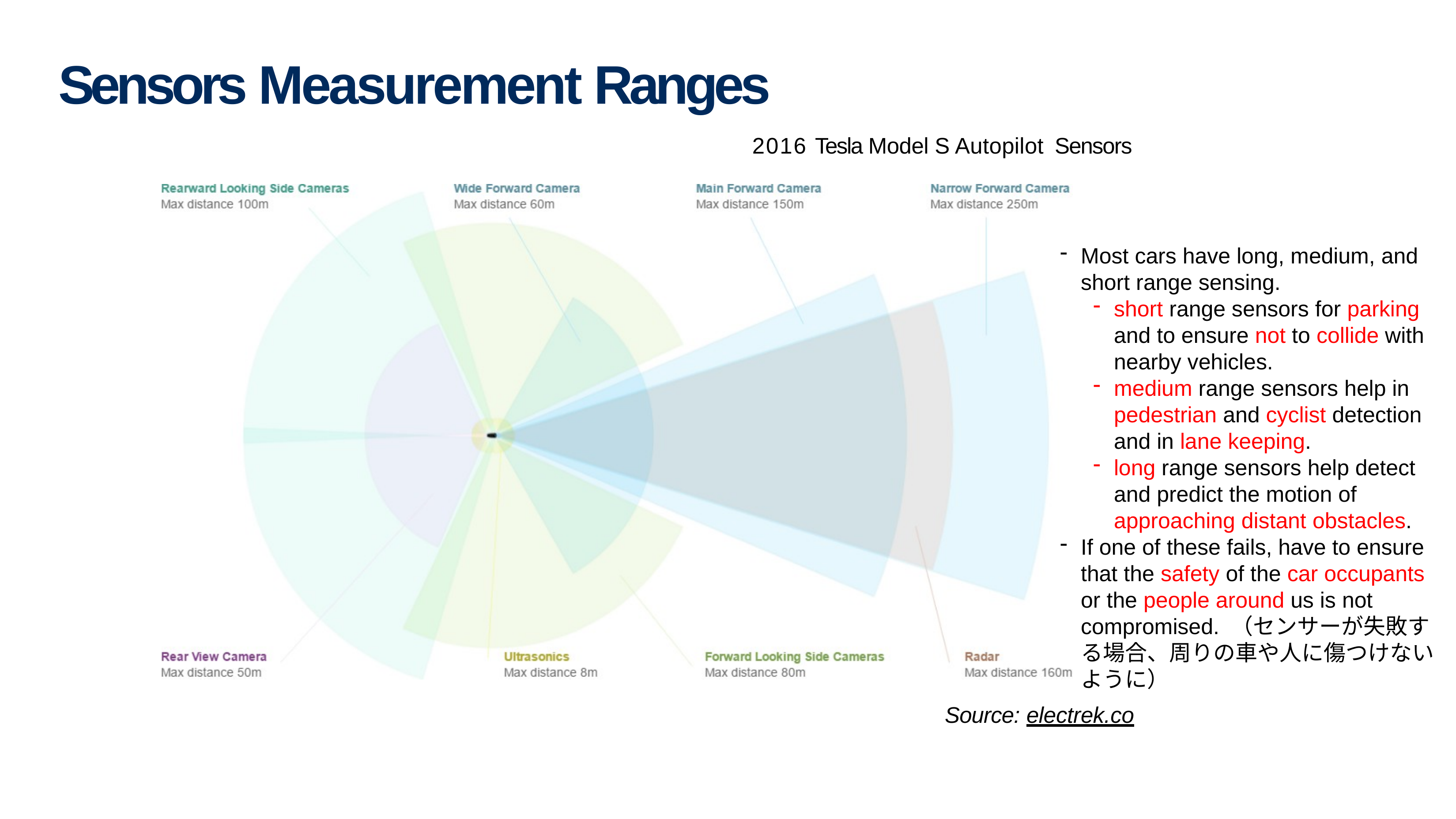

# Sensors Measurement Ranges
2016 Tesla Model S Autopilot Sensors

Most cars have long, medium, and short range sensing.
short range sensors for parking and to ensure not to collide with nearby vehicles.
medium range sensors help in pedestrian and cyclist detection and in lane keeping.
long range sensors help detect and predict the motion of approaching distant obstacles.
If one of these fails, have to ensure that the safety of the car occupants or the people around us is not compromised. （センサーが失敗する場合、周りの車や人に傷つけないように）
Source: electrek.co